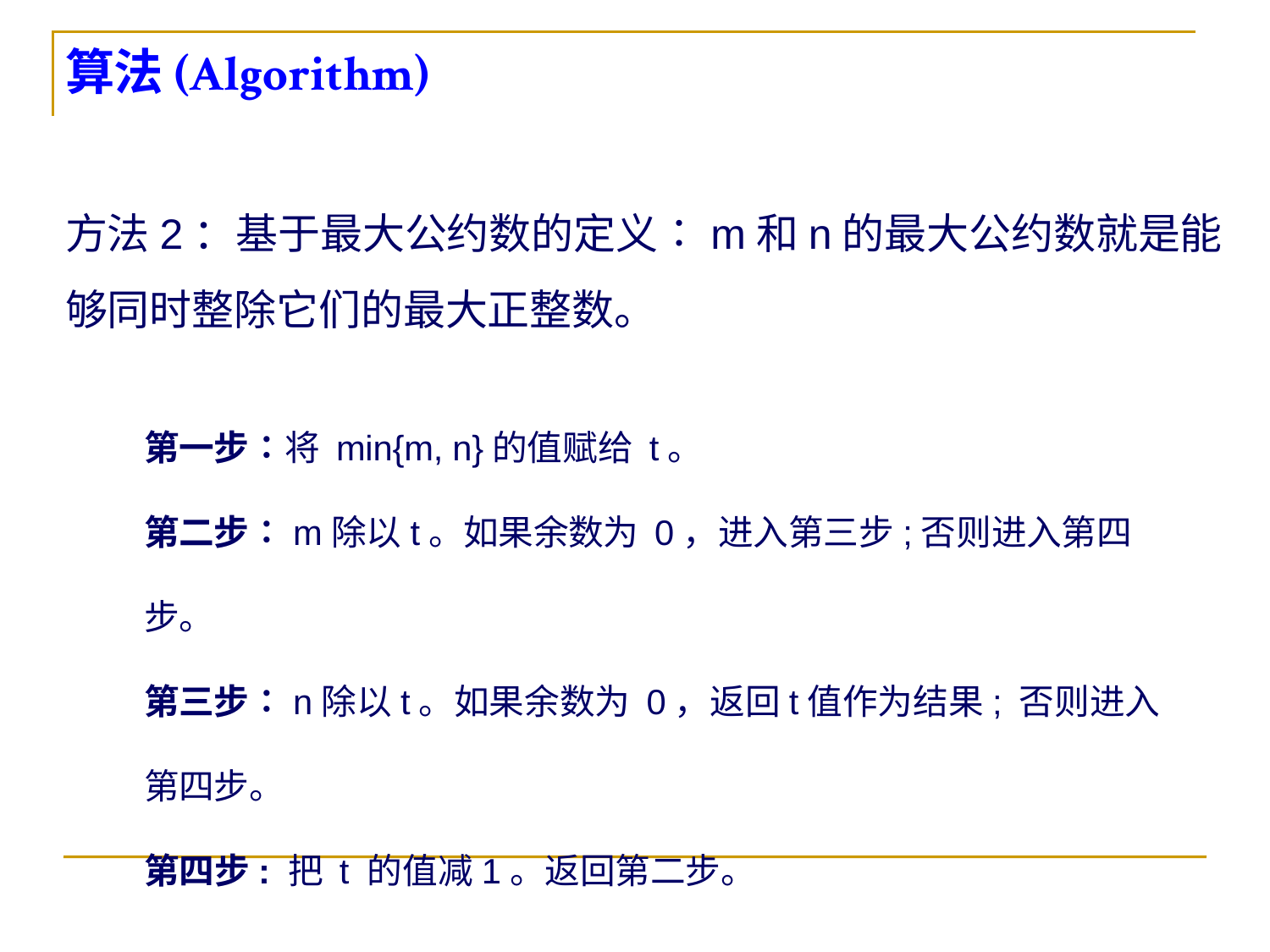

# 算法(Algorithm)
方法2：基于最大公约数的定义∶m和n的最大公约数就是能够同时整除它们的最大正整数。
第一步∶将 min{m, n}的值赋给 t。
第二步∶m除以t。如果余数为 0，进入第三步;否则进入第四步。
第三步∶n除以t。如果余数为 0，返回t值作为结果; 否则进入第四步。
第四步: 把 t 的值减1。返回第二步。

当一个输入为0时？